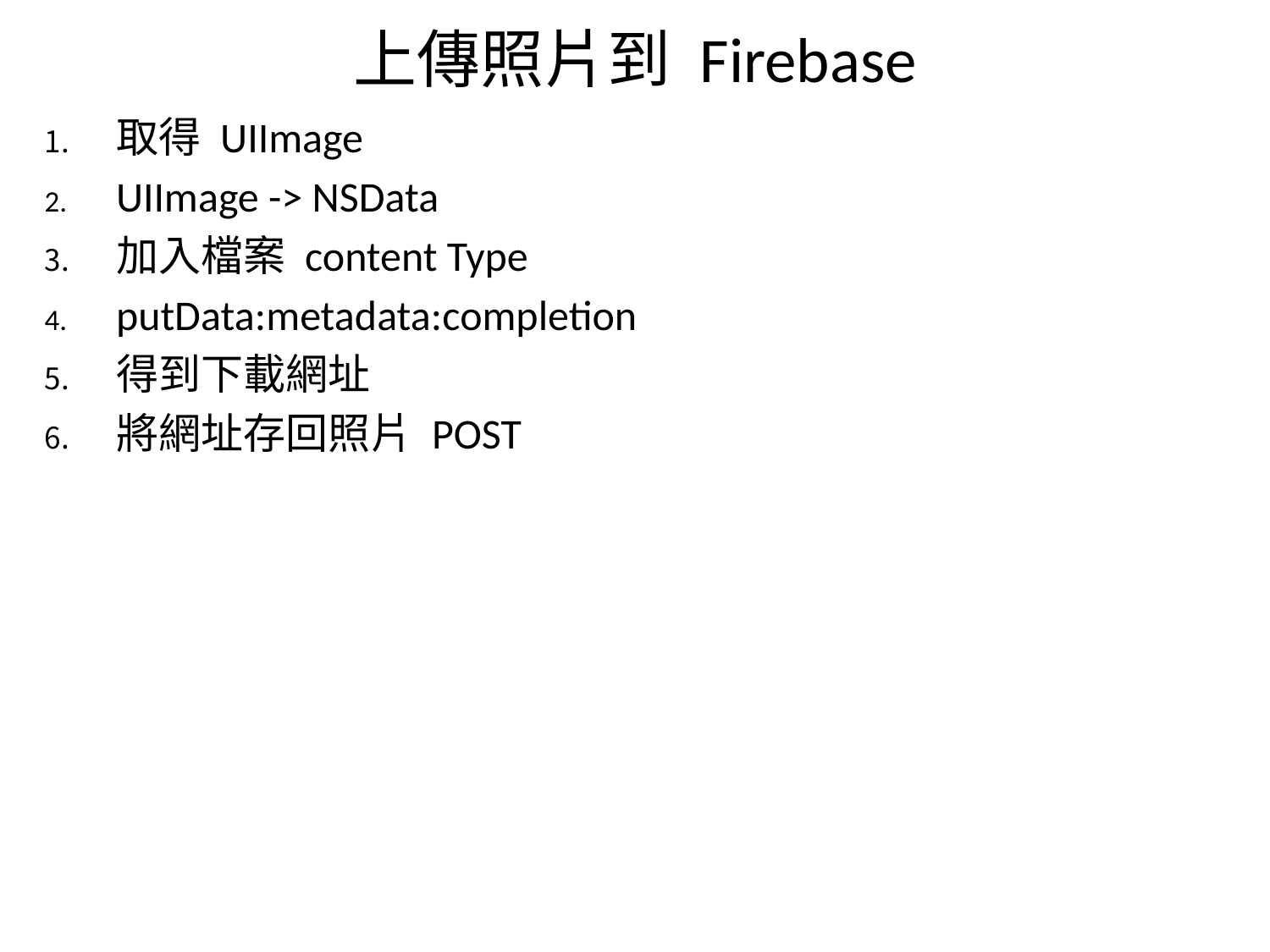

# 上傳照片到 Firebase
取得 UIImage
UIImage -> NSData
加入檔案 content Type
putData:metadata:completion
得到下載網址
將網址存回照片 POST